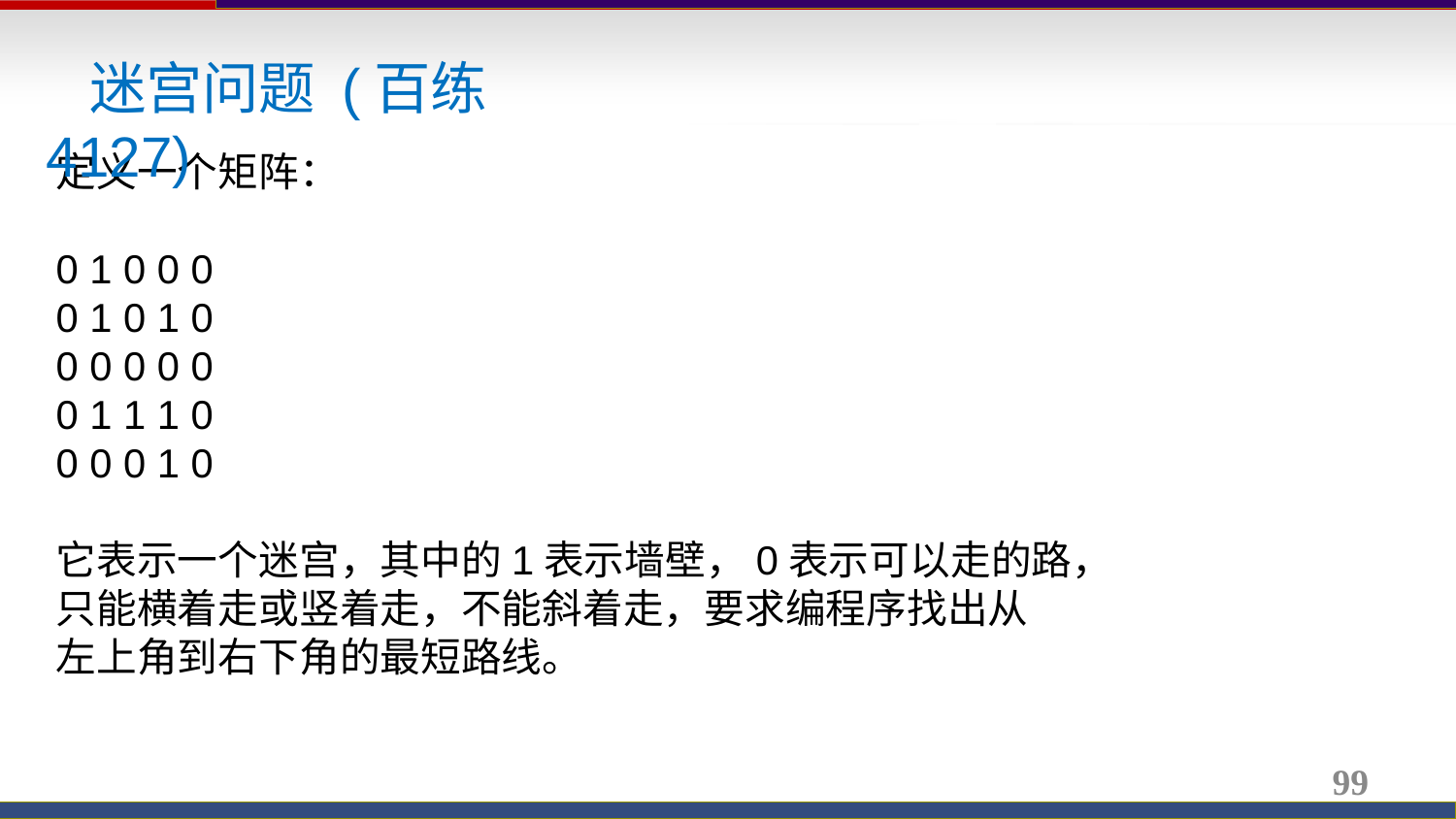

迷宫问题 (百练4127)
定义一个矩阵：
0 1 0 0 0
0 1 0 1 0
0 0 0 0 0
0 1 1 1 0
0 0 0 1 0
它表示一个迷宫，其中的1表示墙壁，0表示可以走的路，
只能横着走或竖着走，不能斜着走，要求编程序找出从
左上角到右下角的最短路线。